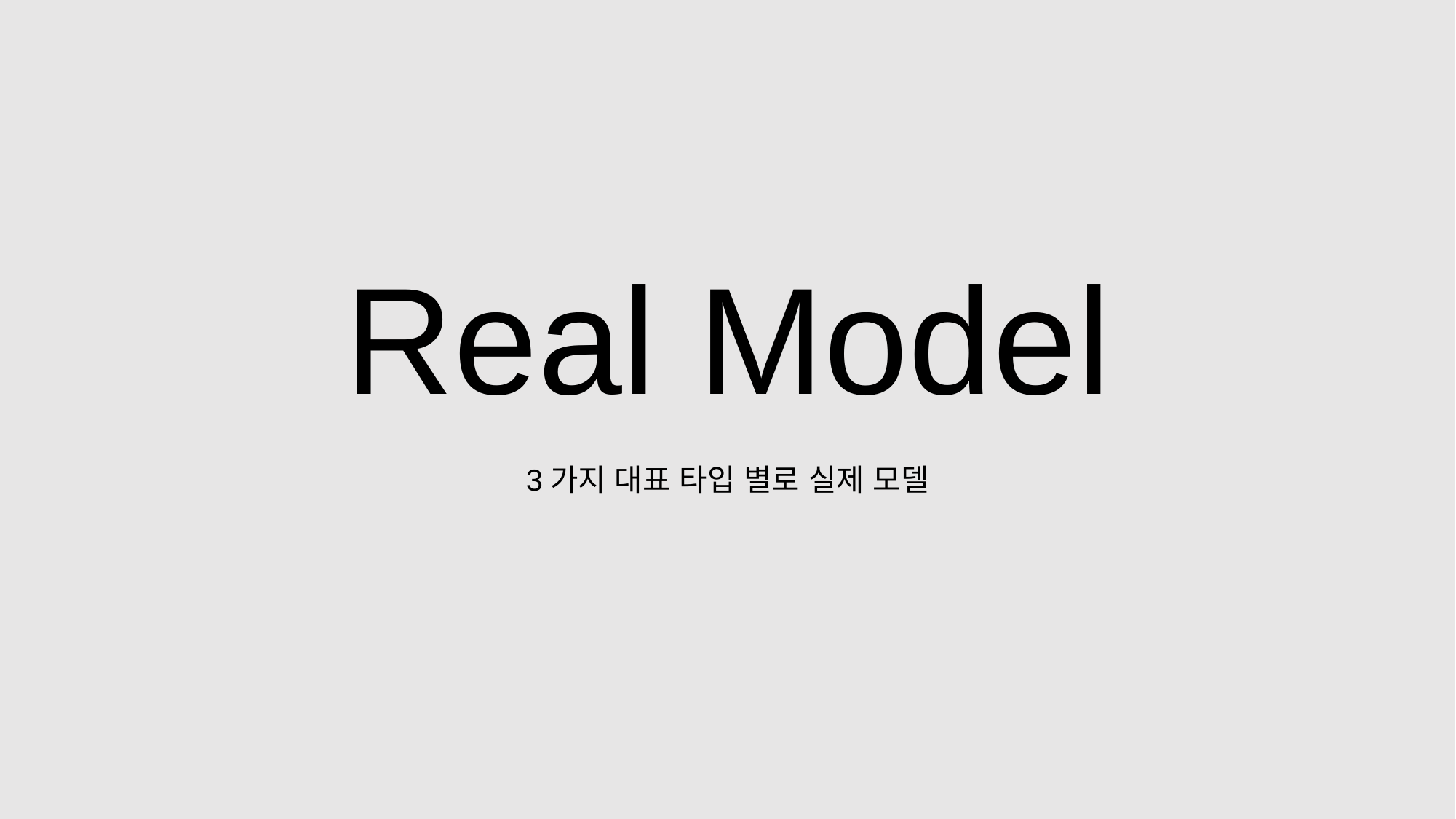

Real Model

3가지 대표 타입 별로 실제 모델